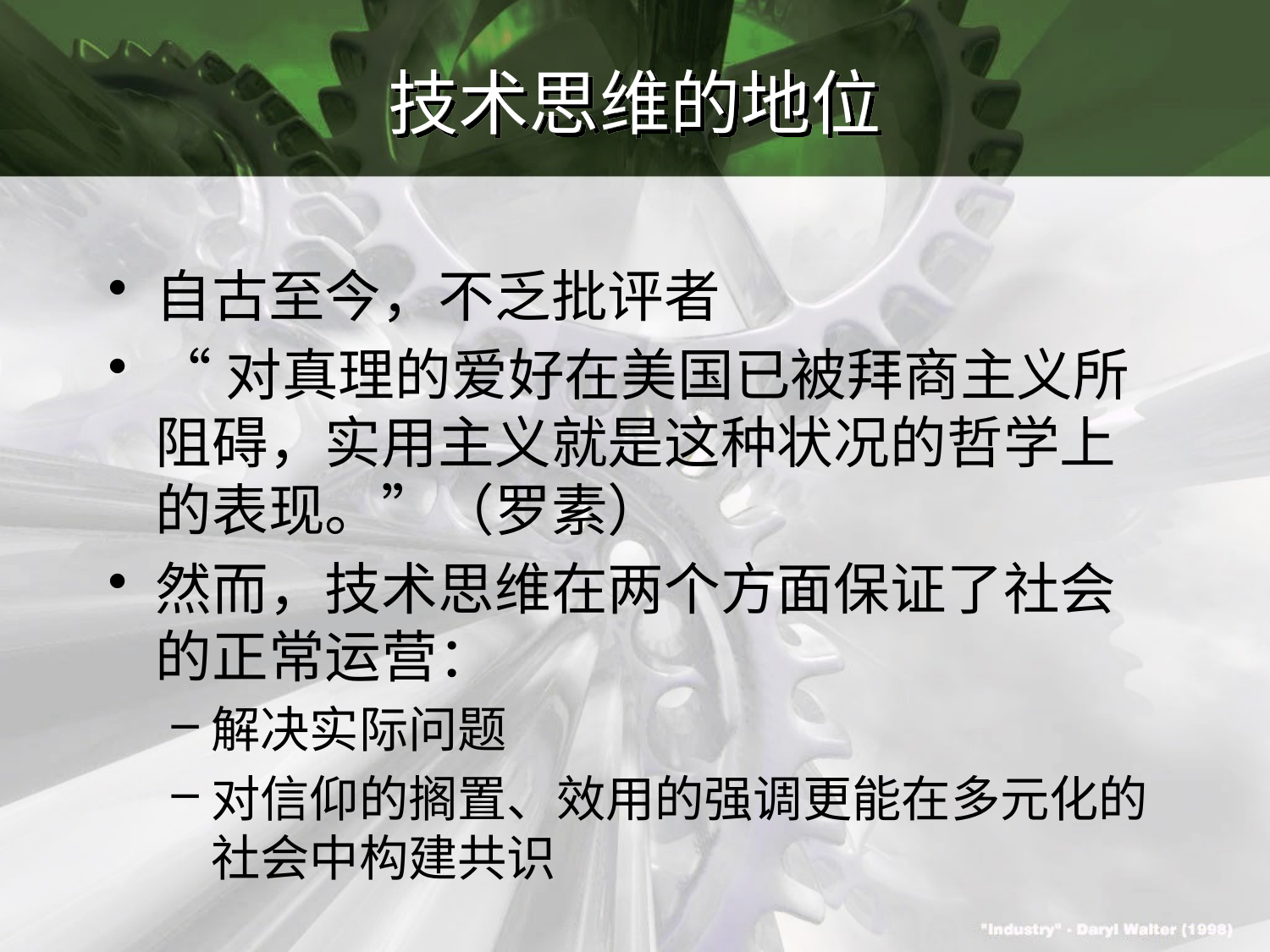

# 技术思维的地位
自古至今，不乏批评者
“对真理的爱好在美国已被拜商主义所阻碍，实用主义就是这种状况的哲学上的表现。”（罗素）
然而，技术思维在两个方面保证了社会的正常运营：
解决实际问题
对信仰的搁置、效用的强调更能在多元化的社会中构建共识